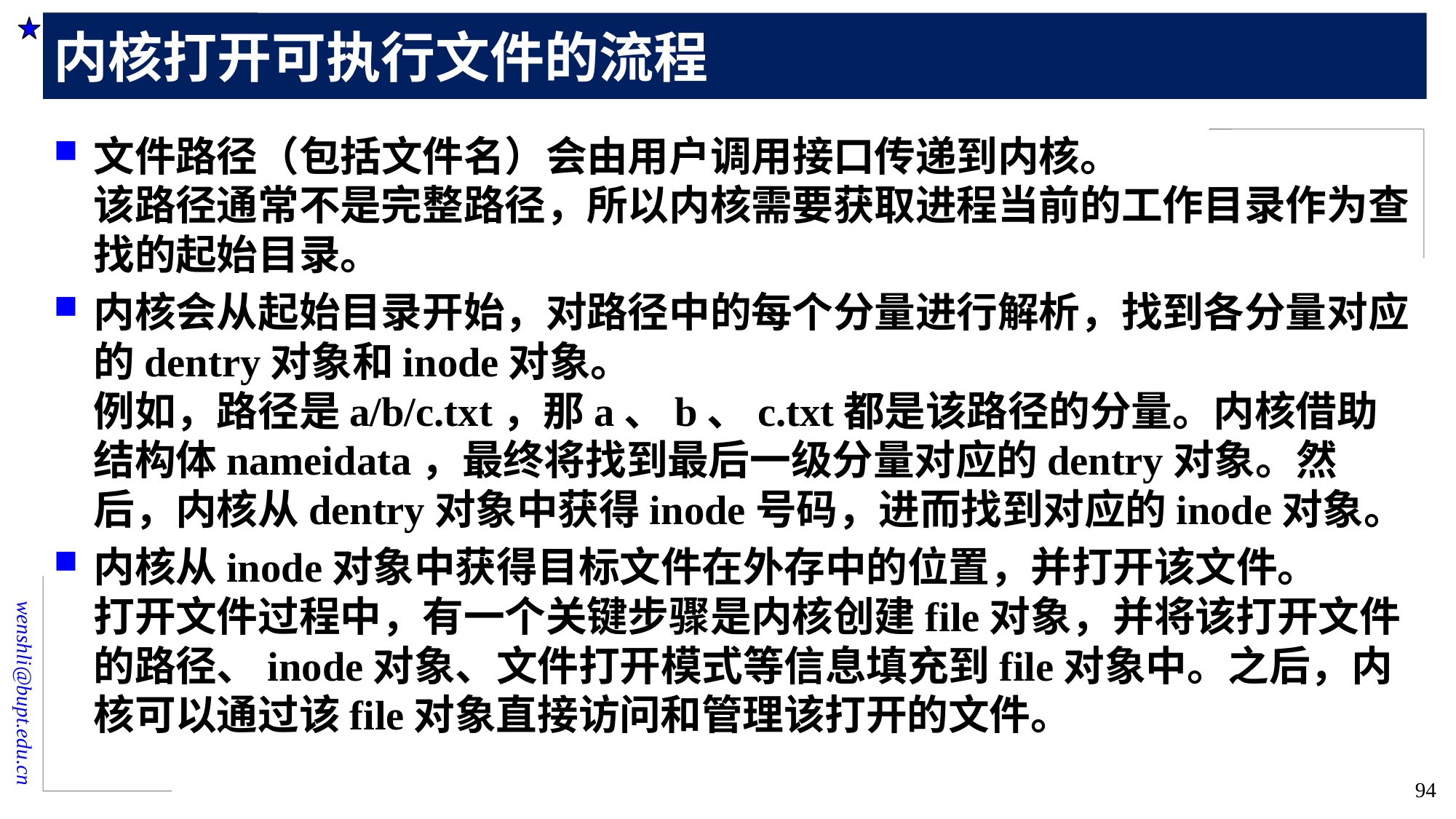

# 内核打开可执行文件的流程
文件路径（包括文件名）会由用户调用接口传递到内核。
该路径通常不是完整路径，所以内核需要获取进程当前的工作目录作为查找的起始目录。
内核会从起始目录开始，对路径中的每个分量进行解析，找到各分量对应的dentry对象和inode对象。
例如，路径是a/b/c.txt，那a、b、c.txt都是该路径的分量。内核借助结构体nameidata，最终将找到最后一级分量对应的dentry对象。然后，内核从dentry对象中获得inode号码，进而找到对应的inode对象。
内核从inode对象中获得目标文件在外存中的位置，并打开该文件。
打开文件过程中，有一个关键步骤是内核创建file对象，并将该打开文件的路径、inode对象、文件打开模式等信息填充到file对象中。之后，内核可以通过该file对象直接访问和管理该打开的文件。
94